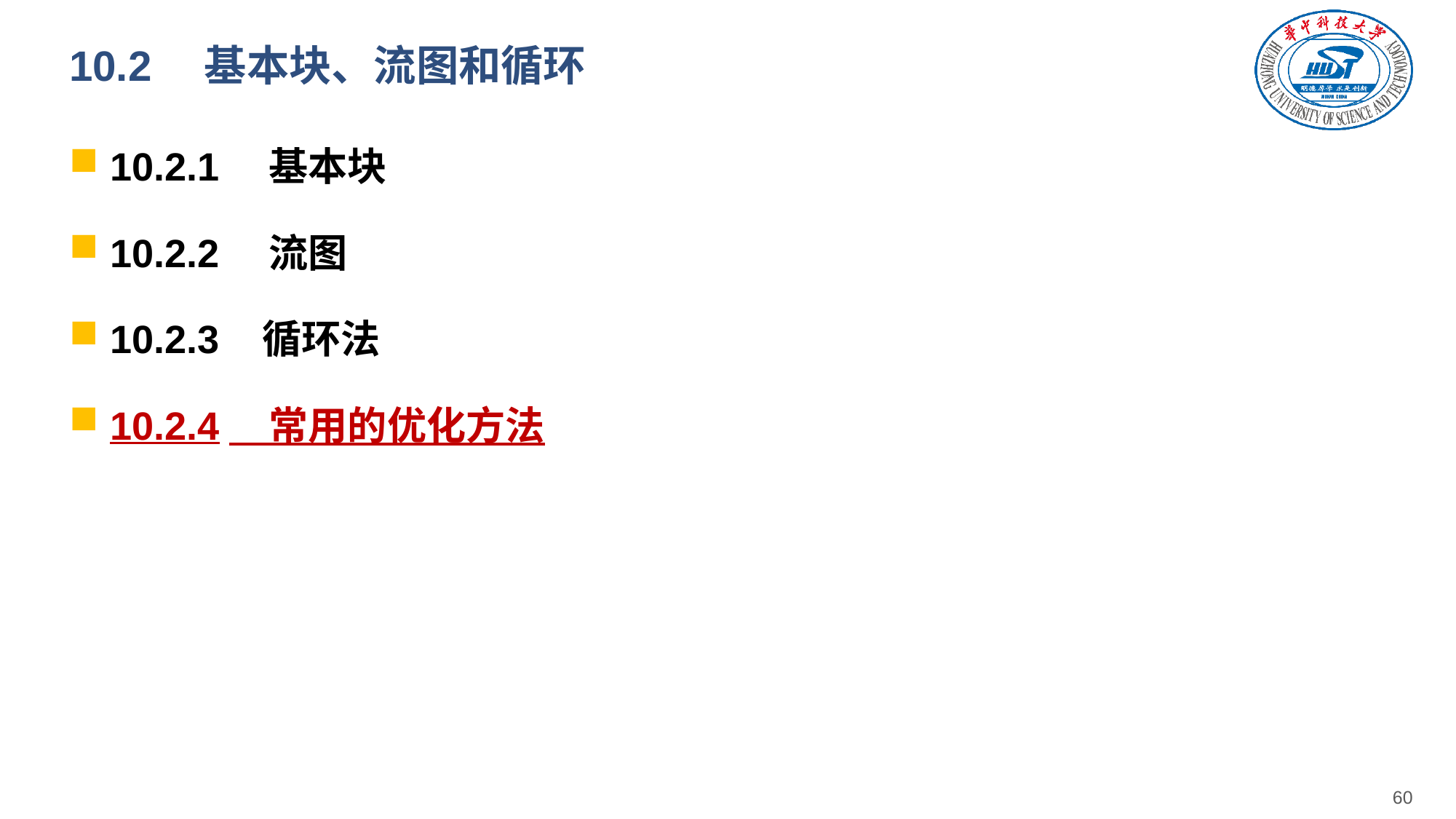

# 10.2　基本块、流图和循环
10.2.1　基本块
10.2.2　流图
10.2.3   循环法
10.2.4　常用的优化方法
60